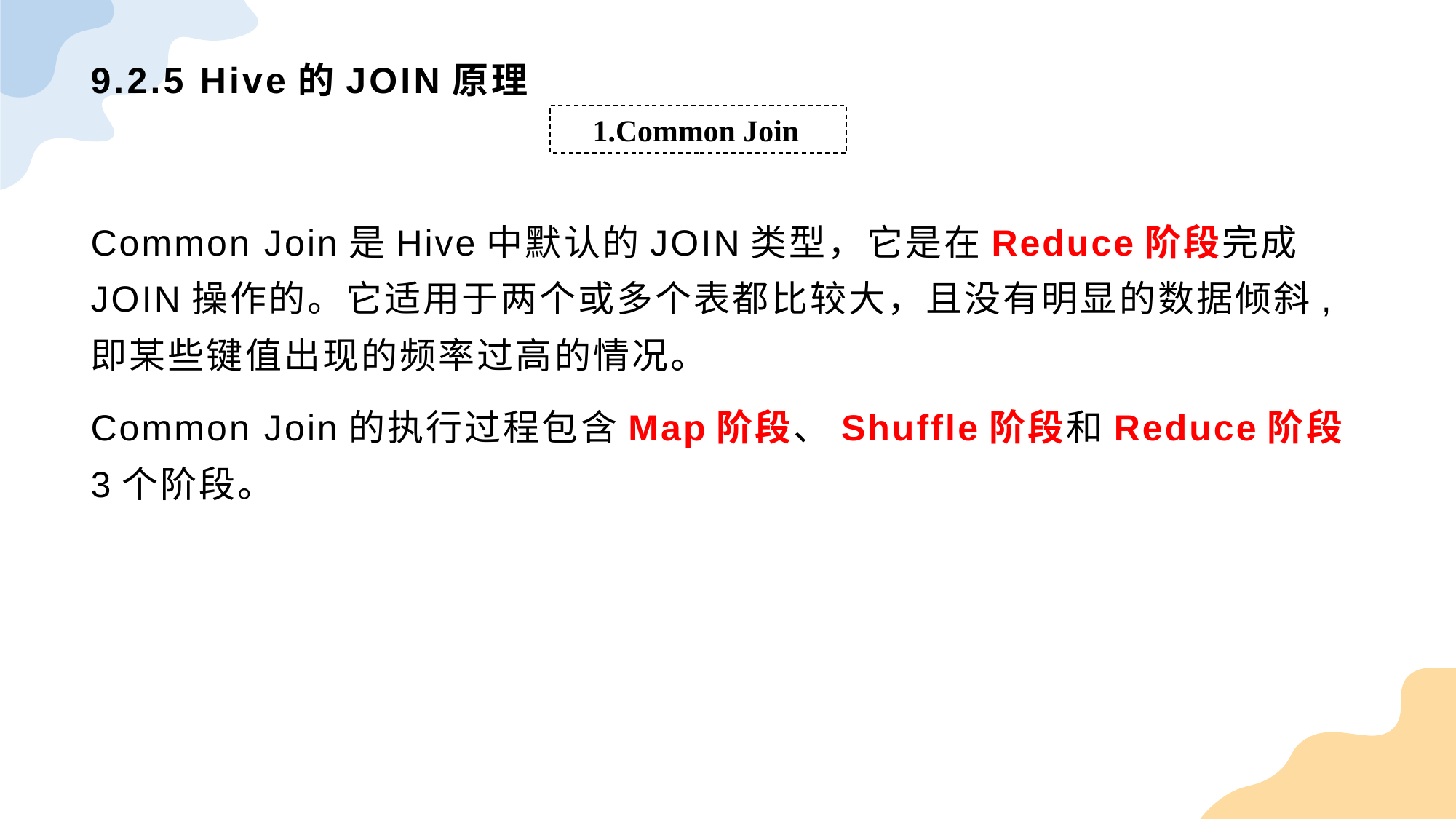

# 9.2.5 Hive的JOIN原理
1.Common Join
Common Join是Hive中默认的JOIN类型，它是在Reduce阶段完成JOIN操作的。它适用于两个或多个表都比较大，且没有明显的数据倾斜,即某些键值出现的频率过高的情况。
Common Join的执行过程包含Map阶段、Shuffle阶段和Reduce阶段3个阶段。